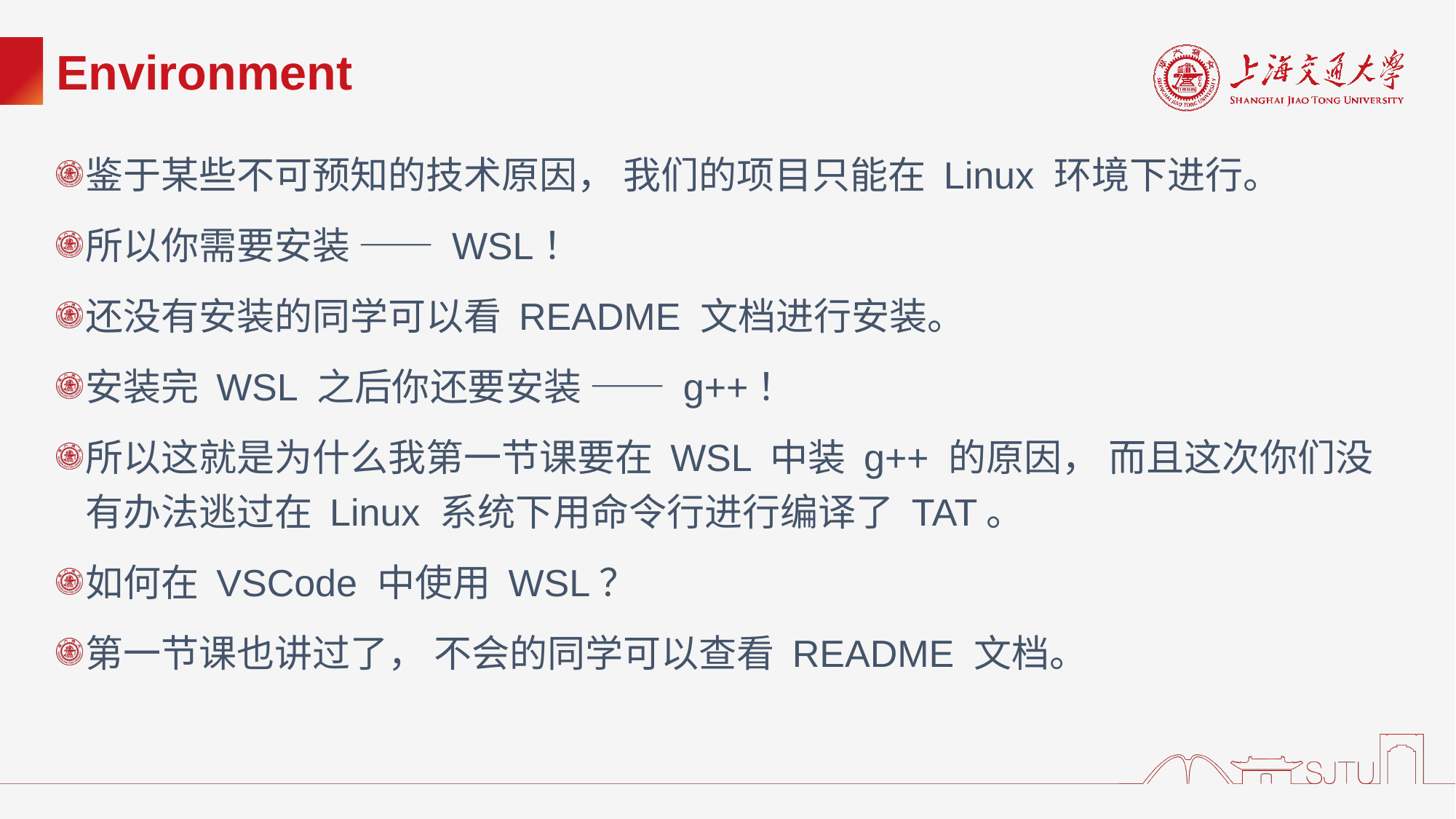

# Environment
鉴于某些不可预知的技术原因， 我们的项目只能在 Linux 环境下进行。
所以你需要安装 —— WSL！
还没有安装的同学可以看 README 文档进行安装。
安装完 WSL 之后你还要安装 —— g++！
所以这就是为什么我第一节课要在 WSL 中装 g++ 的原因， 而且这次你们没有办法逃过在 Linux 系统下用命令行进行编译了 TAT。
如何在 VSCode 中使用 WSL？
第一节课也讲过了， 不会的同学可以查看 README 文档。